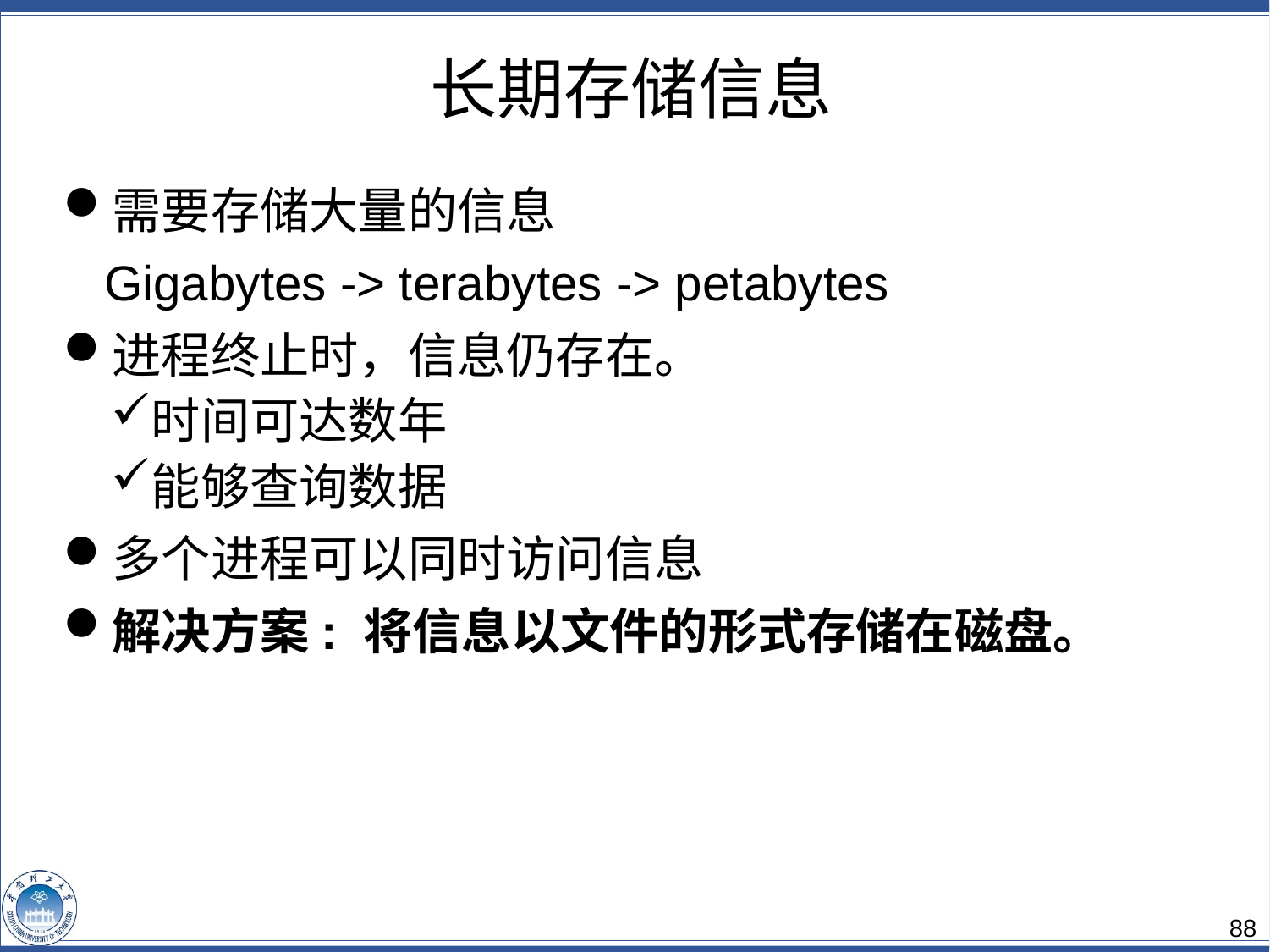

长期存储信息
需要存储大量的信息
   Gigabytes -> terabytes -> petabytes
进程终止时，信息仍存在。
时间可达数年
能够查询数据
多个进程可以同时访问信息
解决方案: 将信息以文件的形式存储在磁盘。
88